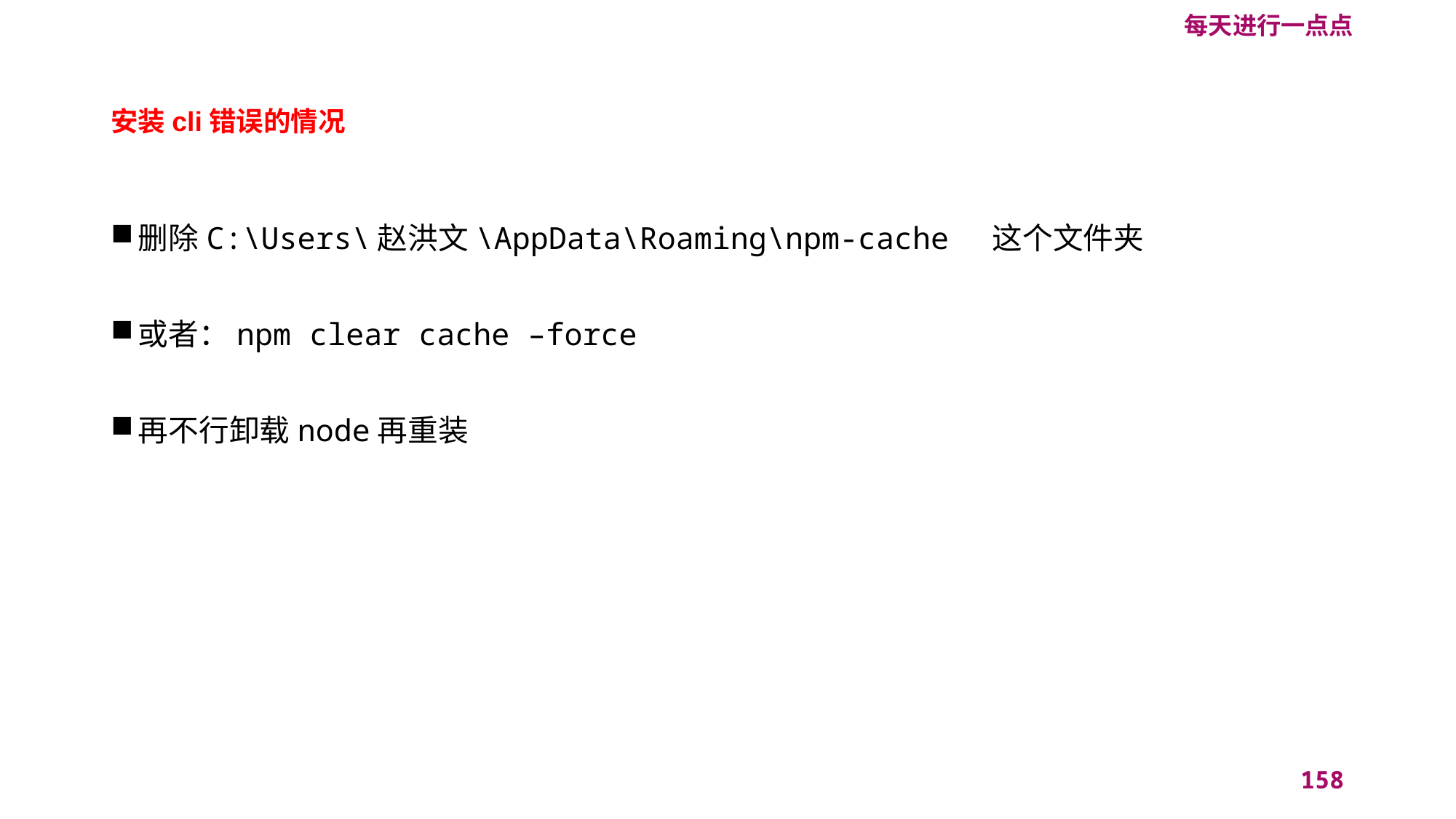

每天进行一点点
# 安装cli错误的情况
删除C:\Users\赵洪文\AppData\Roaming\npm-cache  这个文件夹

或者：npm clear cache –force

再不行卸载node再重装
158